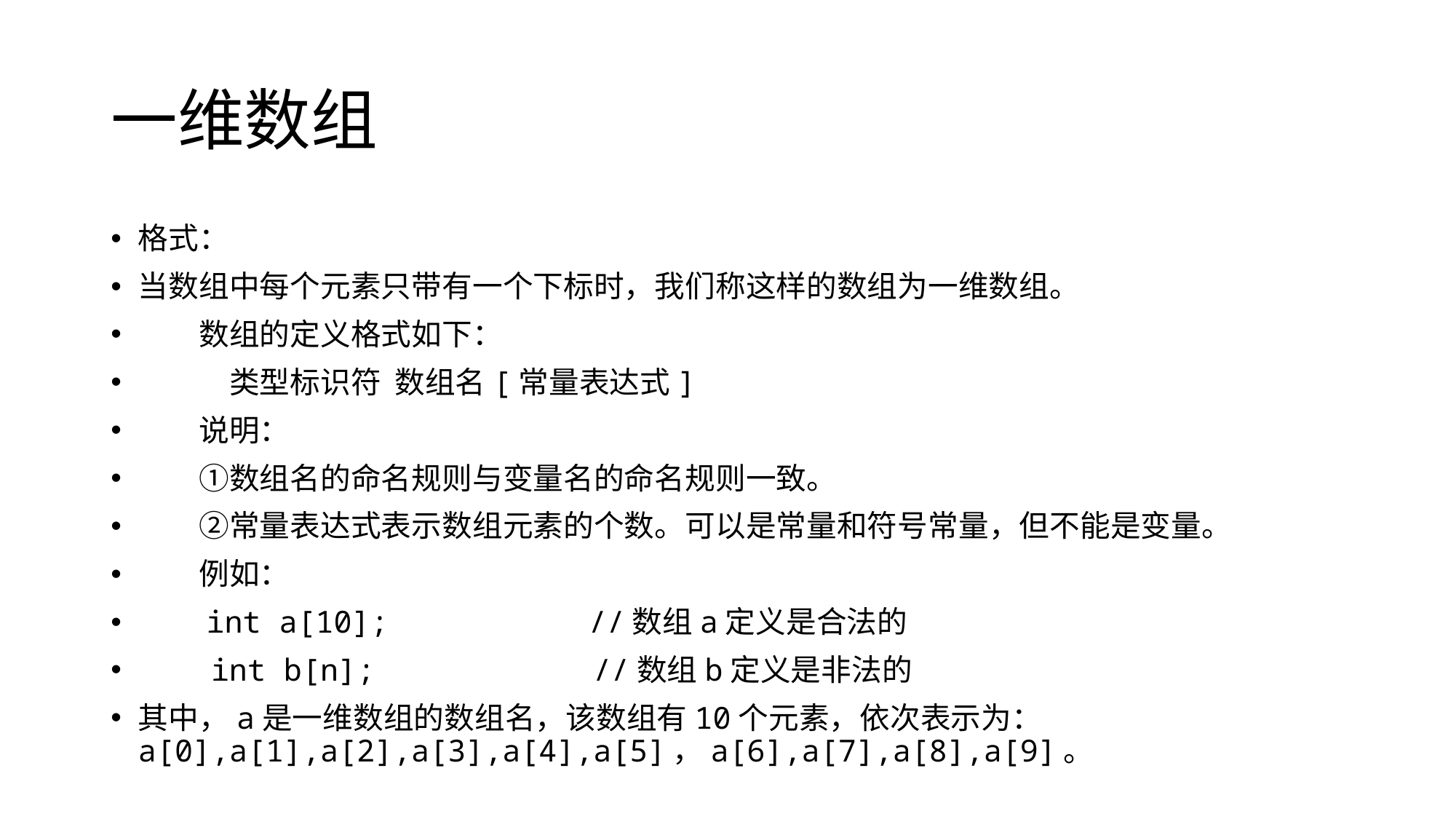

# 一维数组
格式：
当数组中每个元素只带有一个下标时，我们称这样的数组为一维数组。
　　数组的定义格式如下：
　　　类型标识符  数组名[常量表达式]
　　说明：
　　①数组名的命名规则与变量名的命名规则一致。
　　②常量表达式表示数组元素的个数。可以是常量和符号常量，但不能是变量。
　　例如：
　　int a[10];           //数组a定义是合法的
    int b[n];            //数组b定义是非法的
其中，a是一维数组的数组名，该数组有10个元素，依次表示为：a[0],a[1],a[2],a[3],a[4],a[5]，a[6],a[7],a[8],a[9]。